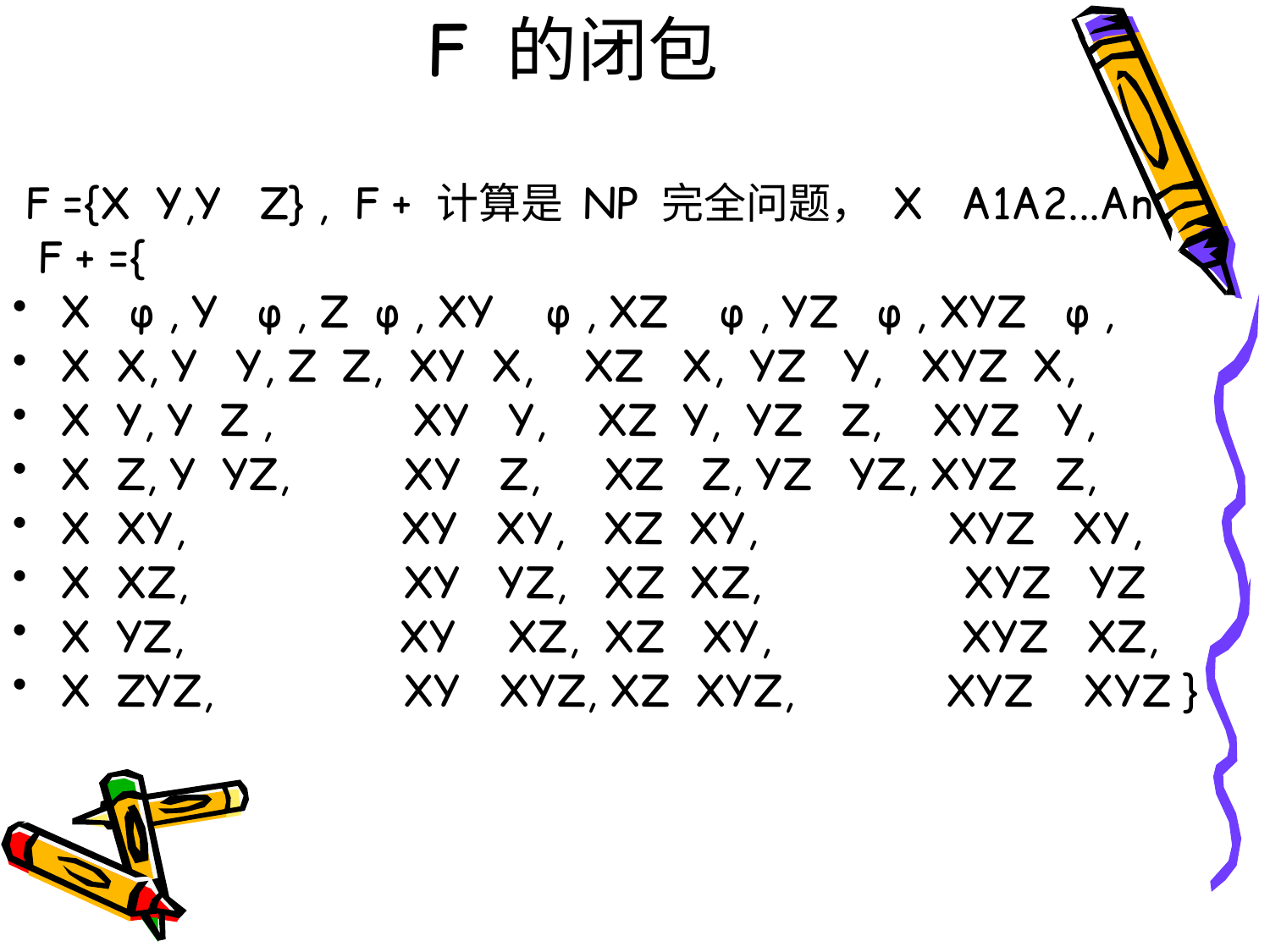

# F 的闭包
 F ={X  Y,Y   Z} ,  F + 计算是 NP 完全问题， X   A1A2...An
  F + ={
X   φ , Y   φ , Z  φ , XY    φ , XZ    φ , YZ   φ , XYZ   φ ,
X  X, Y   Y, Z  Z,  XY  X,    XZ   X,  YZ   Y,   XYZ  X,
X  Y, Y  Z ,           XY   Y,    XZ  Y,  YZ   Z,    XYZ   Y,
X  Z, Y  YZ,         XY   Z,     XZ   Z, YZ   YZ, XYZ   Z,
X  XY,                 XY   XY,   XZ  XY,               XYZ   XY,
X  XZ,                 XY   YZ,   XZ  XZ,                XYZ   YZ
X  YZ,                 XY    XZ,  XZ   XY,               XYZ   XZ,
X  ZYZ,               XY   XYZ, XZ  XYZ,            XYZ    XYZ }